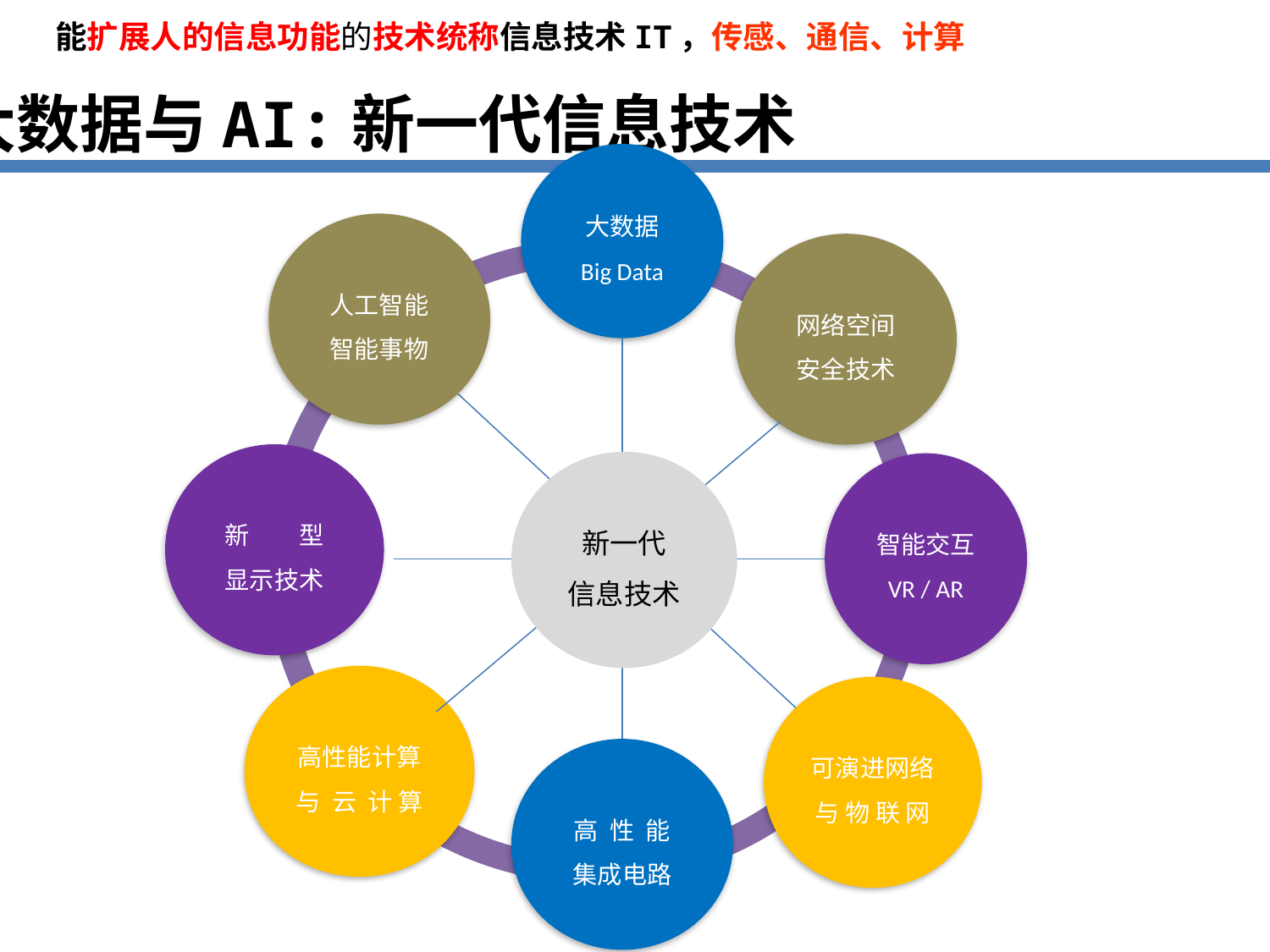

能扩展人的信息功能的技术统称信息技术IT，传感、通信、计算
大数据与AI:新一代信息技术
大数据
Big Data
人工智能
智能事物
网络空间
安全技术

新         型
显示技术
新一代
信息技术
智能交互
VR / AR
高性能计算
与  云  计 算
可演进网络
与 物 联 网
高  性  能
集成电路